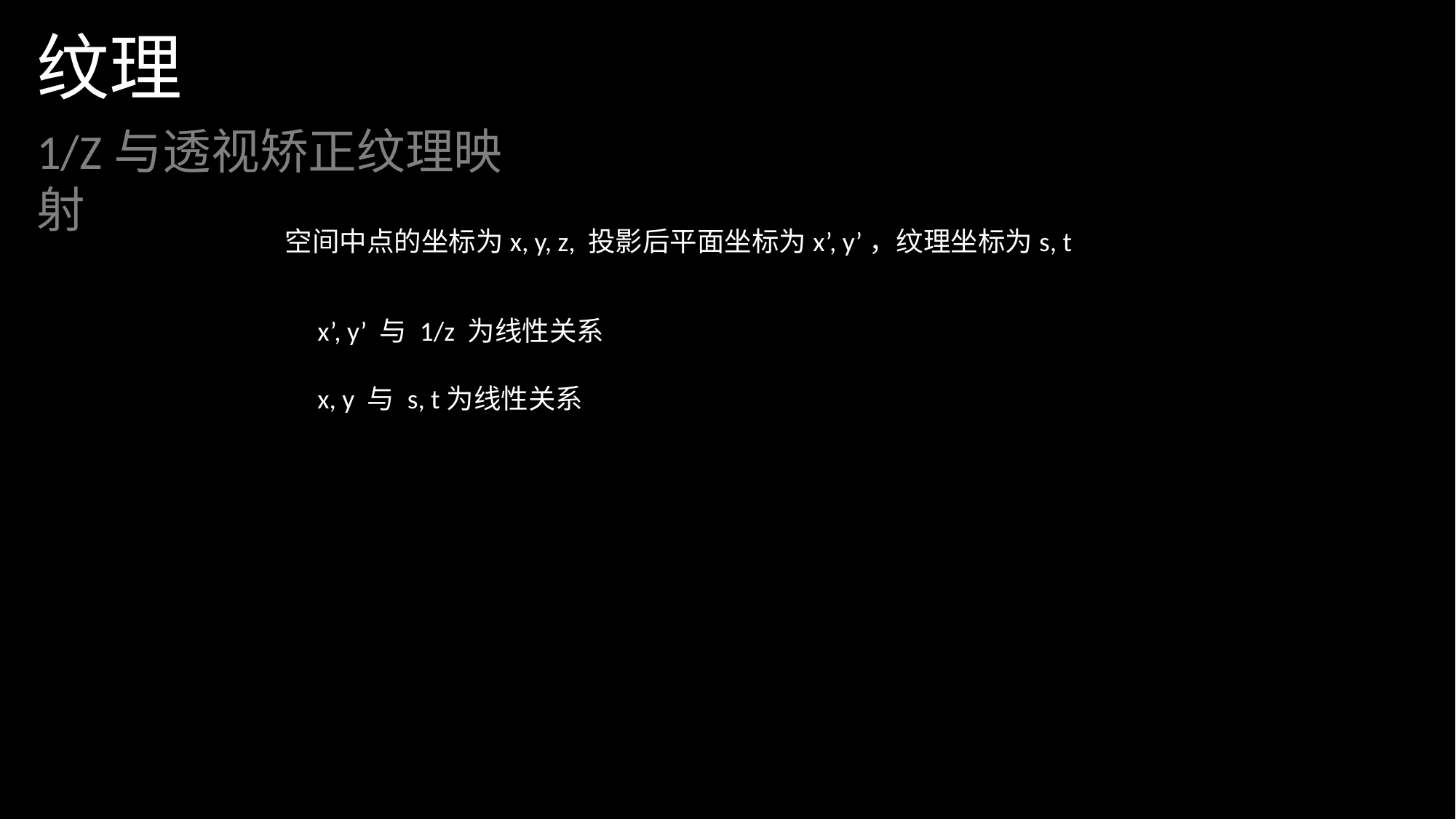

纹理
1/Z与透视矫正纹理映射
空间中点的坐标为x, y, z, 投影后平面坐标为x’, y’，纹理坐标为s, t
x’, y’ 与 1/z 为线性关系
x, y 与 s, t为线性关系